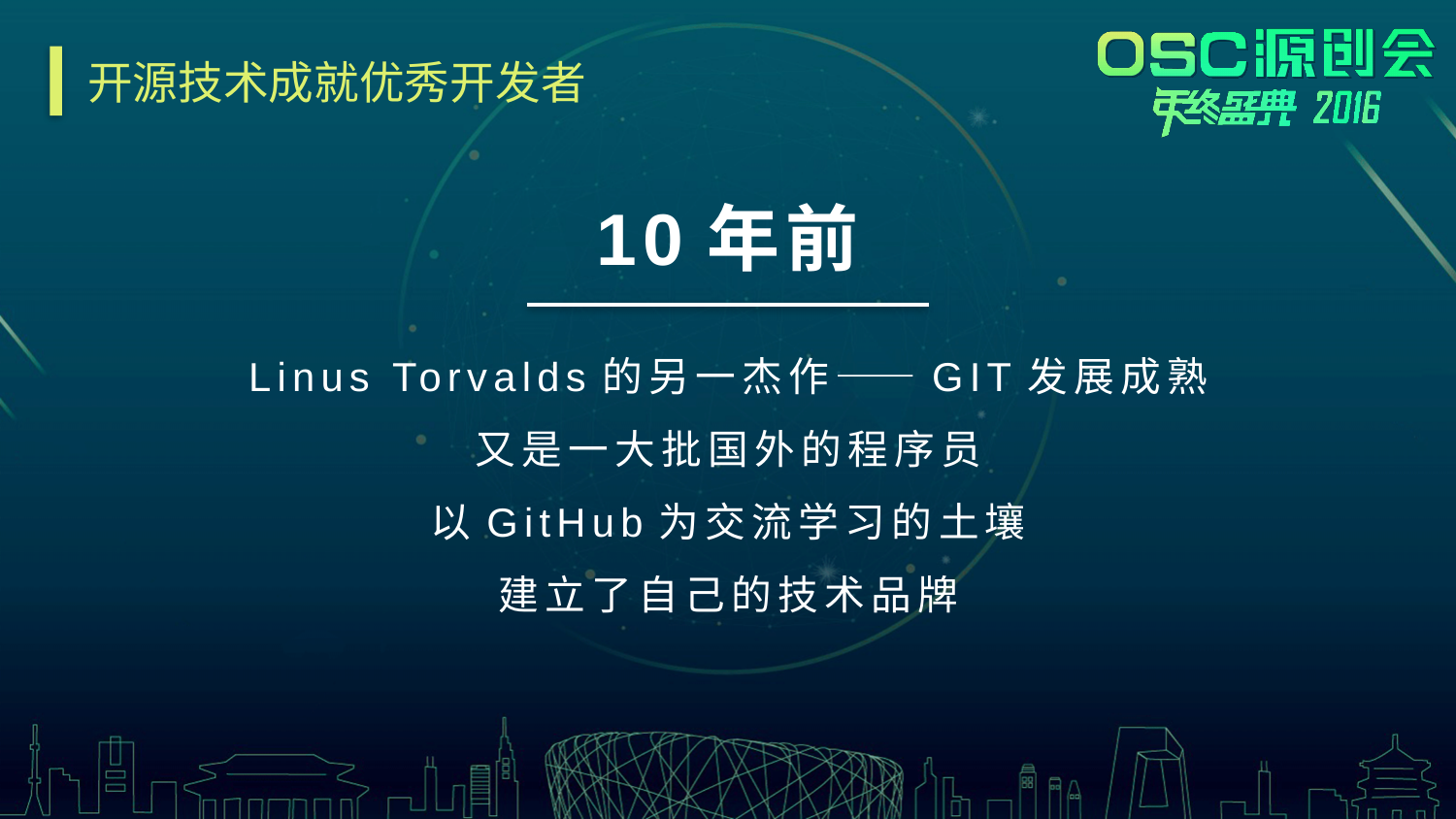

# 开源技术成就优秀开发者
10年前
Linus Torvalds的另一杰作——GIT发展成熟
又是一大批国外的程序员
以GitHub为交流学习的土壤
建立了自己的技术品牌